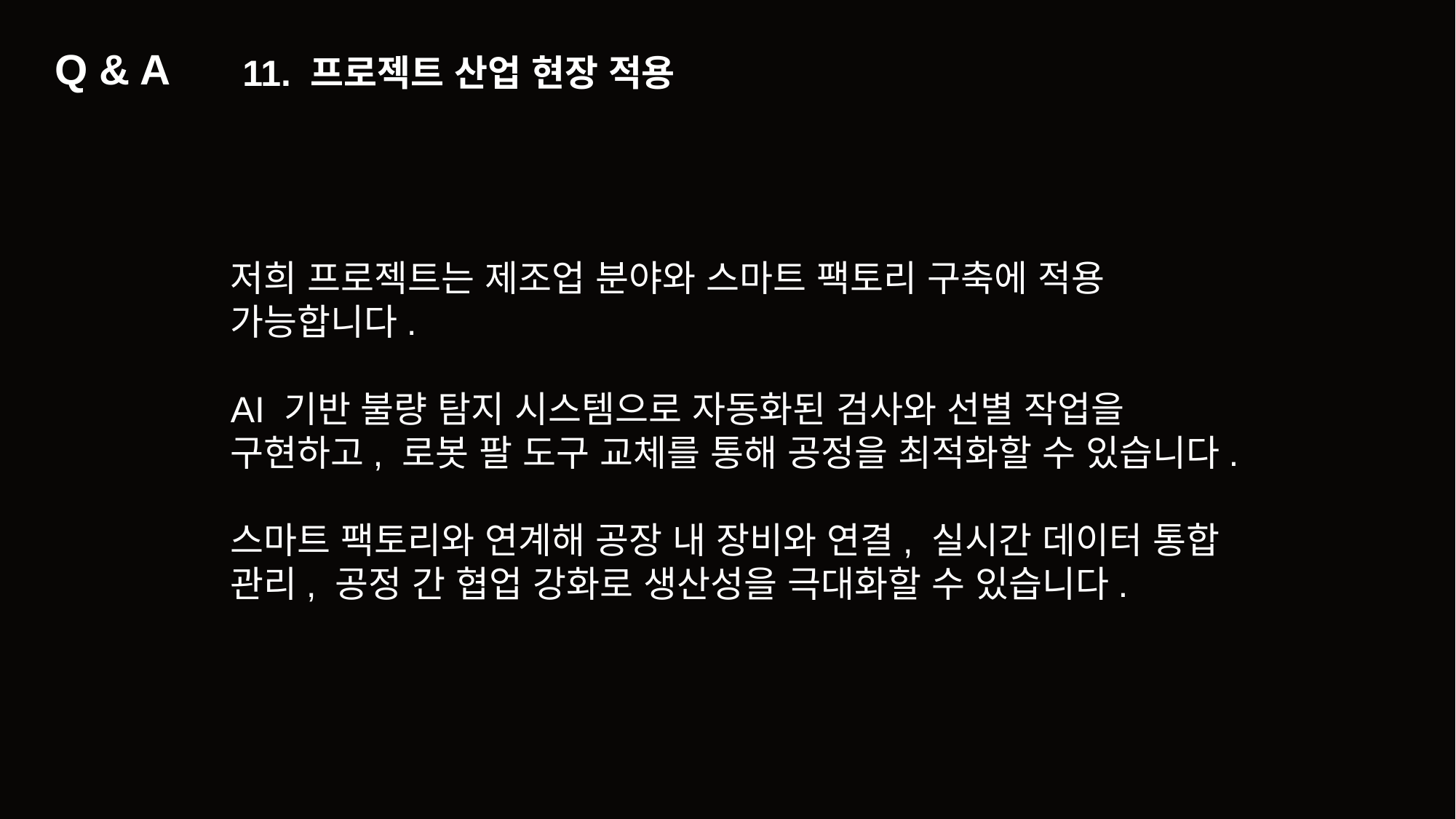

Q & A
11. 프로젝트 산업 현장 적용
저희 프로젝트는 제조업 분야와 스마트 팩토리 구축에 적용 가능합니다.

AI 기반 불량 탐지 시스템으로 자동화된 검사와 선별 작업을 구현하고, 로봇 팔 도구 교체를 통해 공정을 최적화할 수 있습니다.

스마트 팩토리와 연계해 공장 내 장비와 연결, 실시간 데이터 통합 관리, 공정 간 협업 강화로 생산성을 극대화할 수 있습니다.